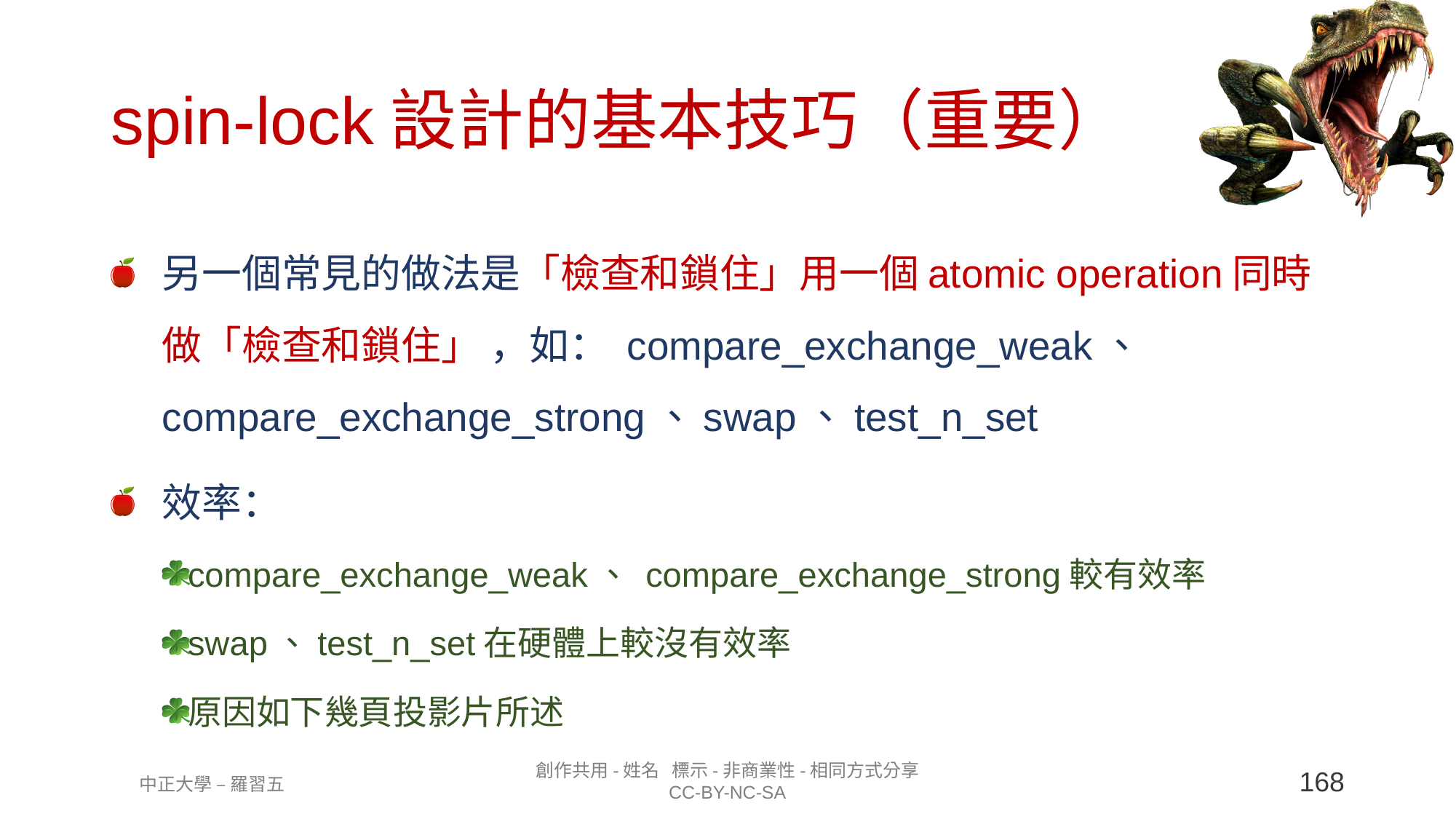

# spin-lock設計的基本技巧（重要）
另一個常見的做法是「檢查和鎖住」用一個atomic operation同時做「檢查和鎖住」 ，如： compare_exchange_weak、 compare_exchange_strong、swap、test_n_set
效率：
compare_exchange_weak、 compare_exchange_strong較有效率
swap、test_n_set在硬體上較沒有效率
原因如下幾頁投影片所述